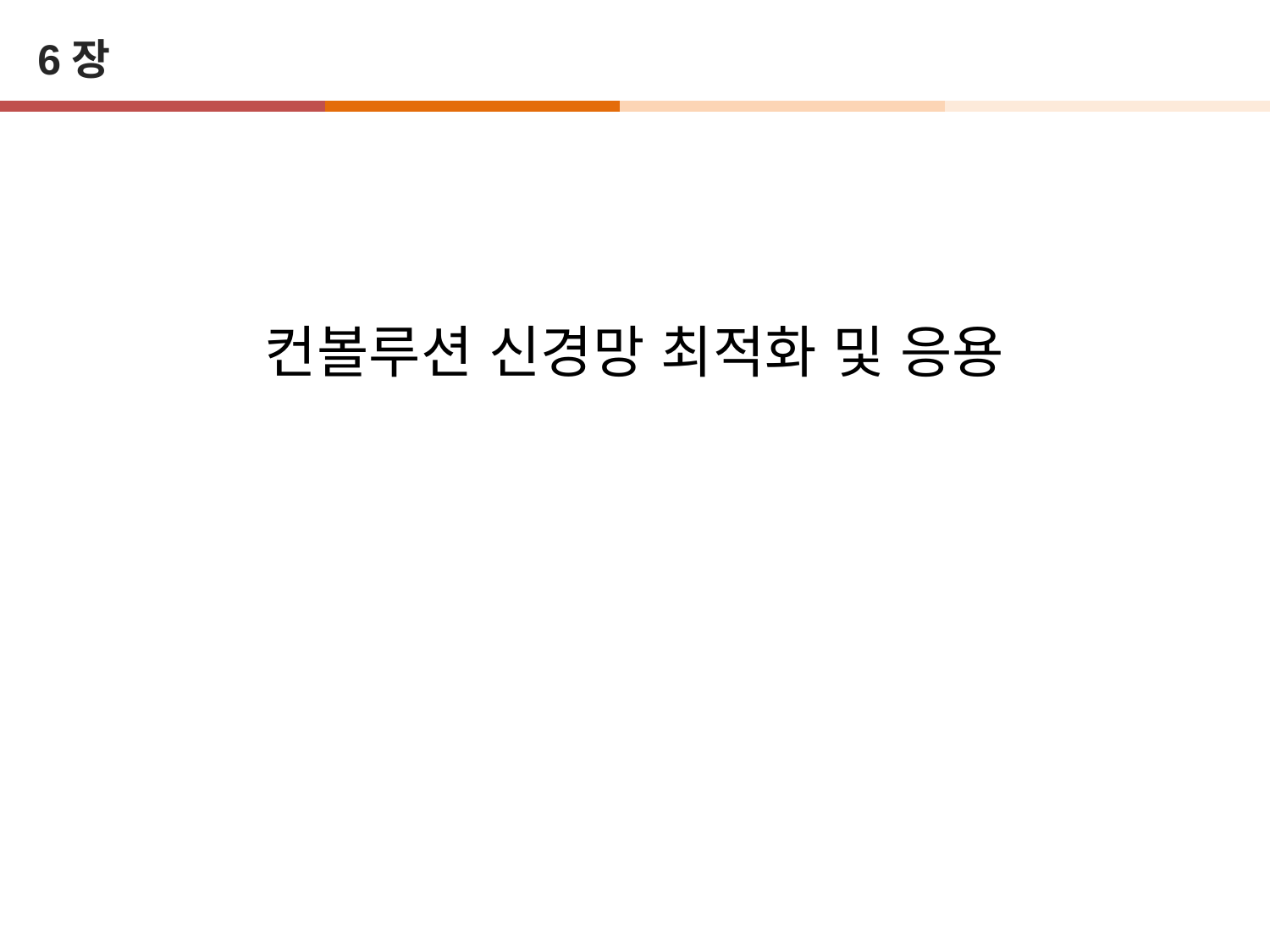

# 6장
컨볼루션 신경망 최적화 및 응용